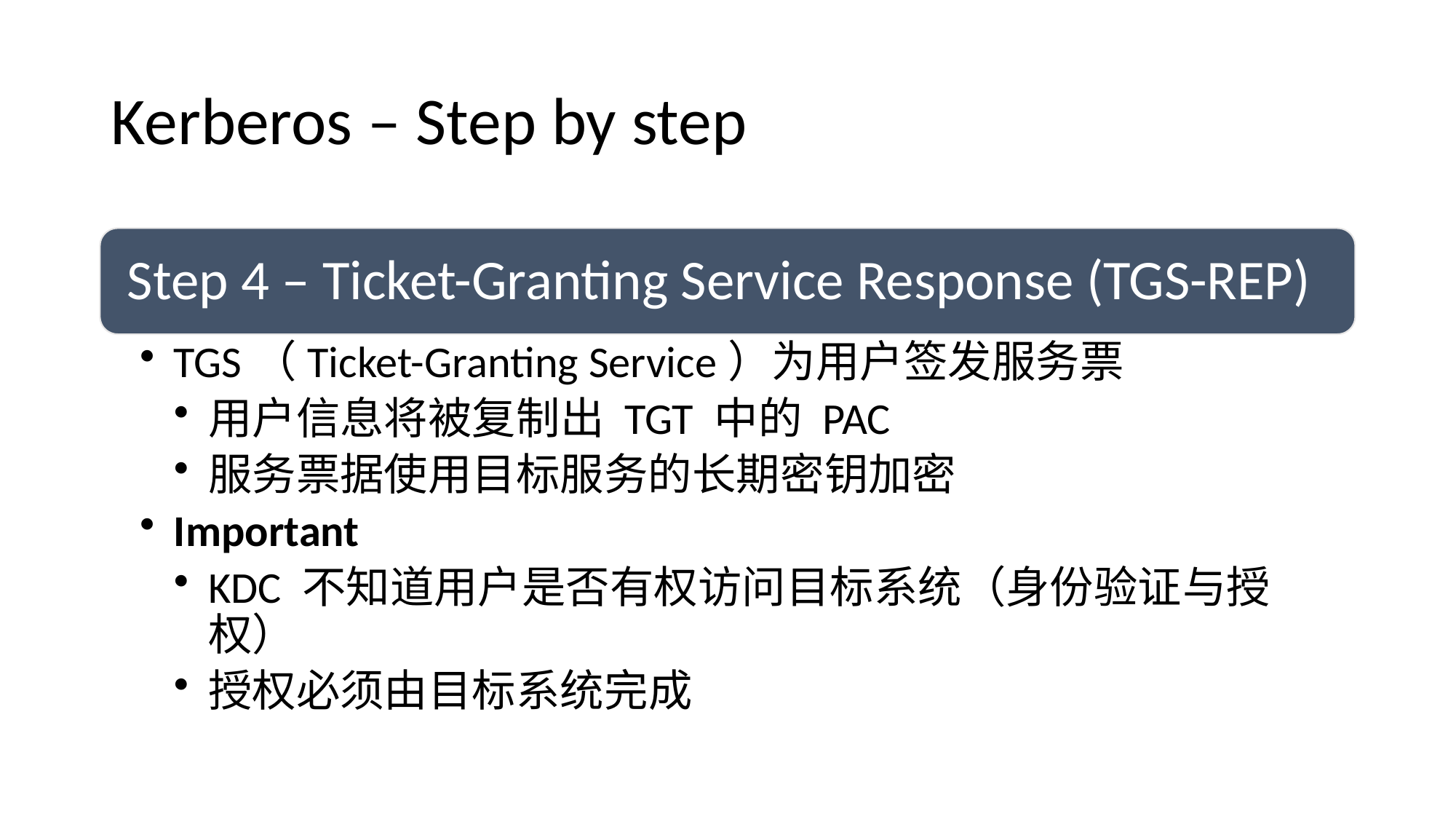

# Kerberos – Step by step
Step 4 – Ticket-Granting Service Response (TGS-REP)
TGS（Ticket-Granting Service）为用户签发服务票
用户信息将被复制出 TGT 中的 PAC
服务票据使用目标服务的长期密钥加密
Important
KDC 不知道用户是否有权访问目标系统（身份验证与授权）
授权必须由目标系统完成